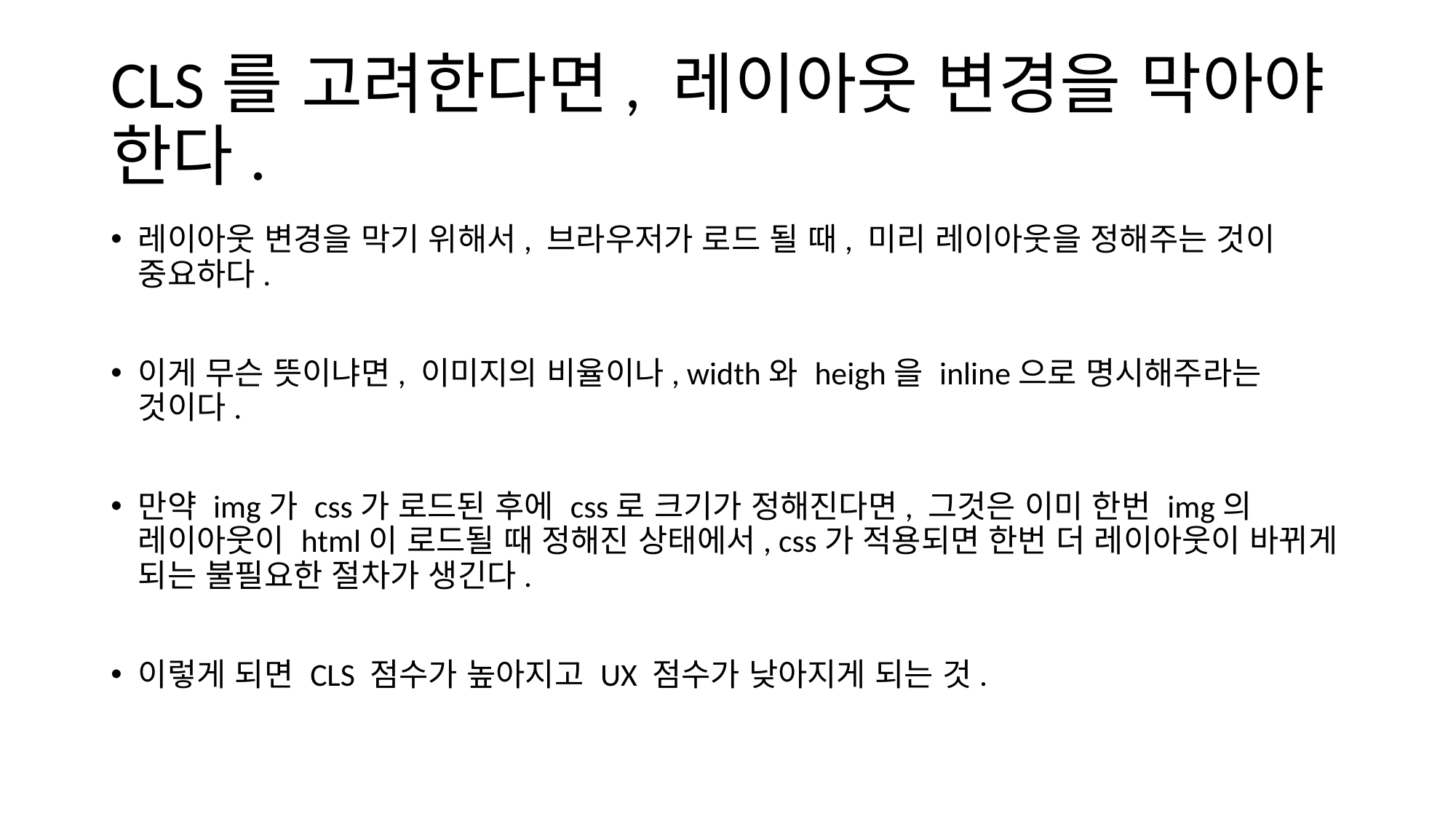

# CLS를 고려한다면, 레이아웃 변경을 막아야 한다.
레이아웃 변경을 막기 위해서, 브라우저가 로드 될 때, 미리 레이아웃을 정해주는 것이 중요하다.

이게 무슨 뜻이냐면, 이미지의 비율이나, width와 heigh을 inline으로 명시해주라는 것이다.

만약 img가 css가 로드된 후에 css로 크기가 정해진다면, 그것은 이미 한번 img의 레이아웃이 html이 로드될 때 정해진 상태에서, css가 적용되면 한번 더 레이아웃이 바뀌게 되는 불필요한 절차가 생긴다.

이렇게 되면 CLS 점수가 높아지고 UX 점수가 낮아지게 되는 것.